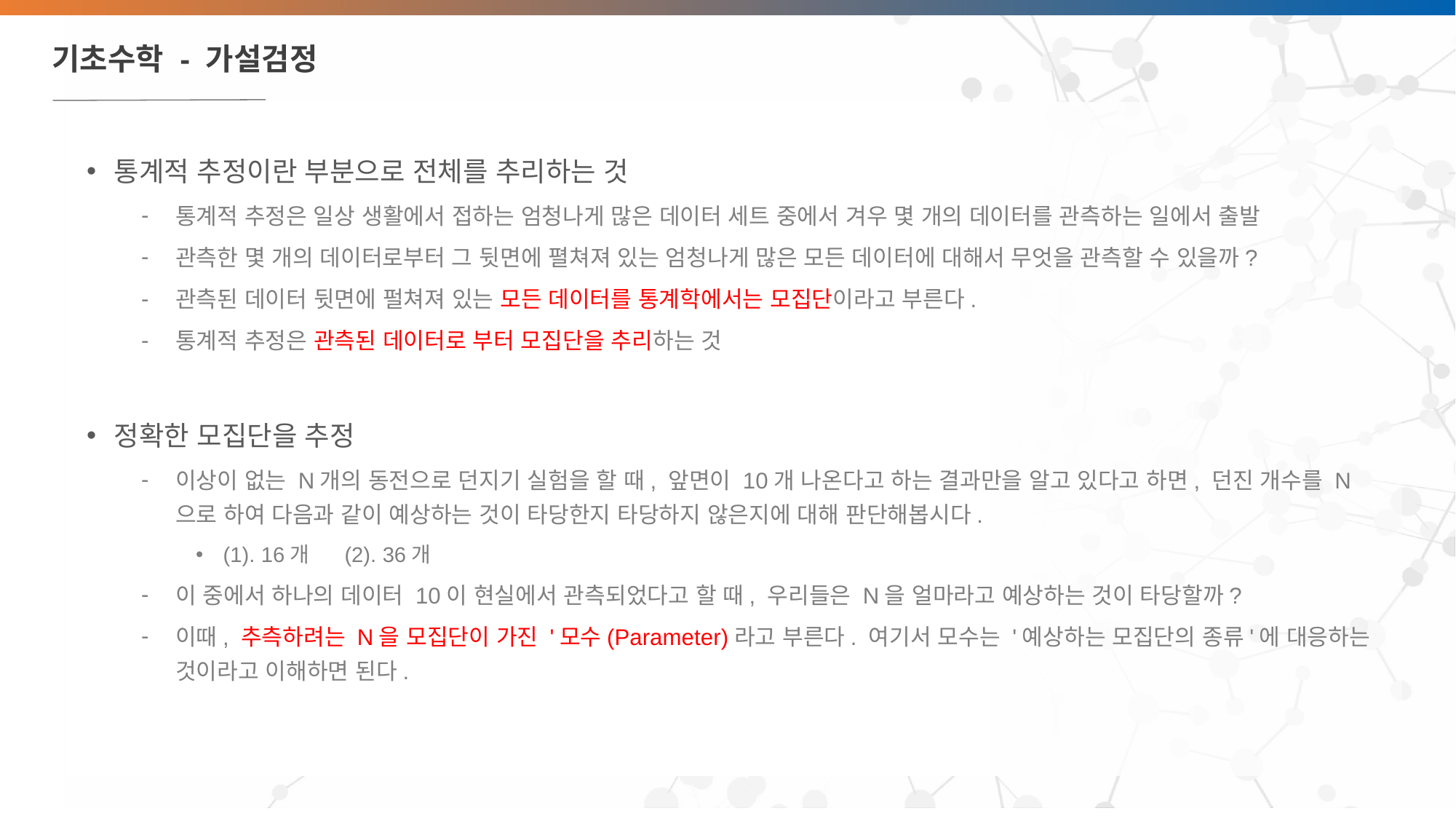

# 기초수학 - 가설검정

통계적 추정이란 부분으로 전체를 추리하는 것
통계적 추정은 일상 생활에서 접하는 엄청나게 많은 데이터 세트 중에서 겨우 몇 개의 데이터를 관측하는 일에서 출발
관측한 몇 개의 데이터로부터 그 뒷면에 펼쳐져 있는 엄청나게 많은 모든 데이터에 대해서 무엇을 관측할 수 있을까?
관측된 데이터 뒷면에 펄쳐져 있는 모든 데이터를 통계학에서는 모집단이라고 부른다.
통계적 추정은 관측된 데이터로 부터 모집단을 추리하는 것

정확한 모집단을 추정
이상이 없는 N개의 동전으로 던지기 실험을 할 때, 앞면이 10개 나온다고 하는 결과만을 알고 있다고 하면, 던진 개수를 N으로 하여 다음과 같이 예상하는 것이 타당한지 타당하지 않은지에 대해 판단해봅시다.
(1). 16개     (2). 36개
이 중에서 하나의 데이터 10이 현실에서 관측되었다고 할 때, 우리들은 N을 얼마라고 예상하는 것이 타당할까?
이때, 추측하려는 N을 모집단이 가진 '모수(Parameter)라고 부른다. 여기서 모수는 '예상하는 모집단의 종류'에 대응하는 것이라고 이해하면 된다.